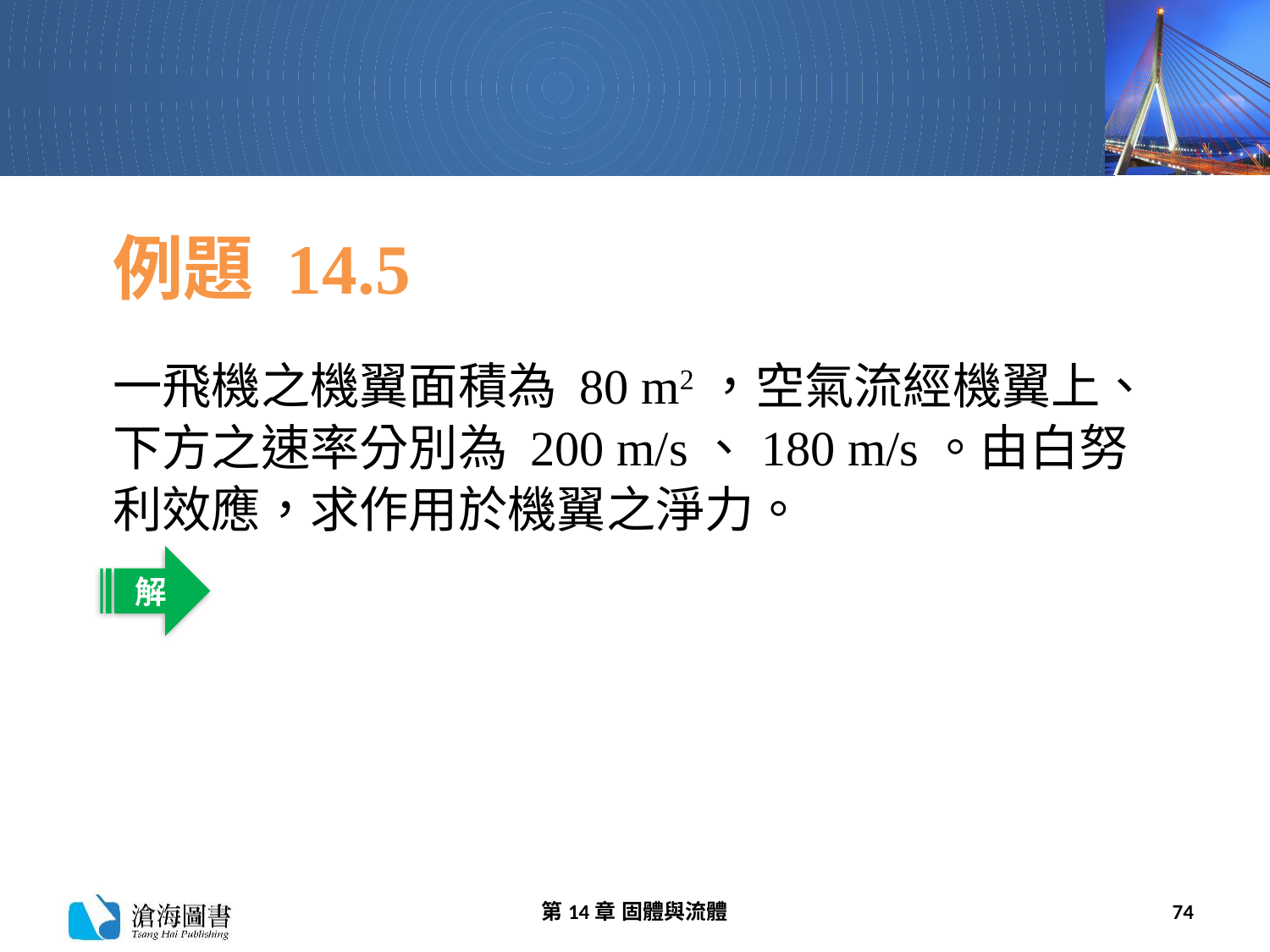

# 例題 14.5
一飛機之機翼面積為 80 m2，空氣流經機翼上、下方之速率分別為 200 m/s、180 m/s。由白努利效應，求作用於機翼之淨力。

解
第14章 固體與流體
74